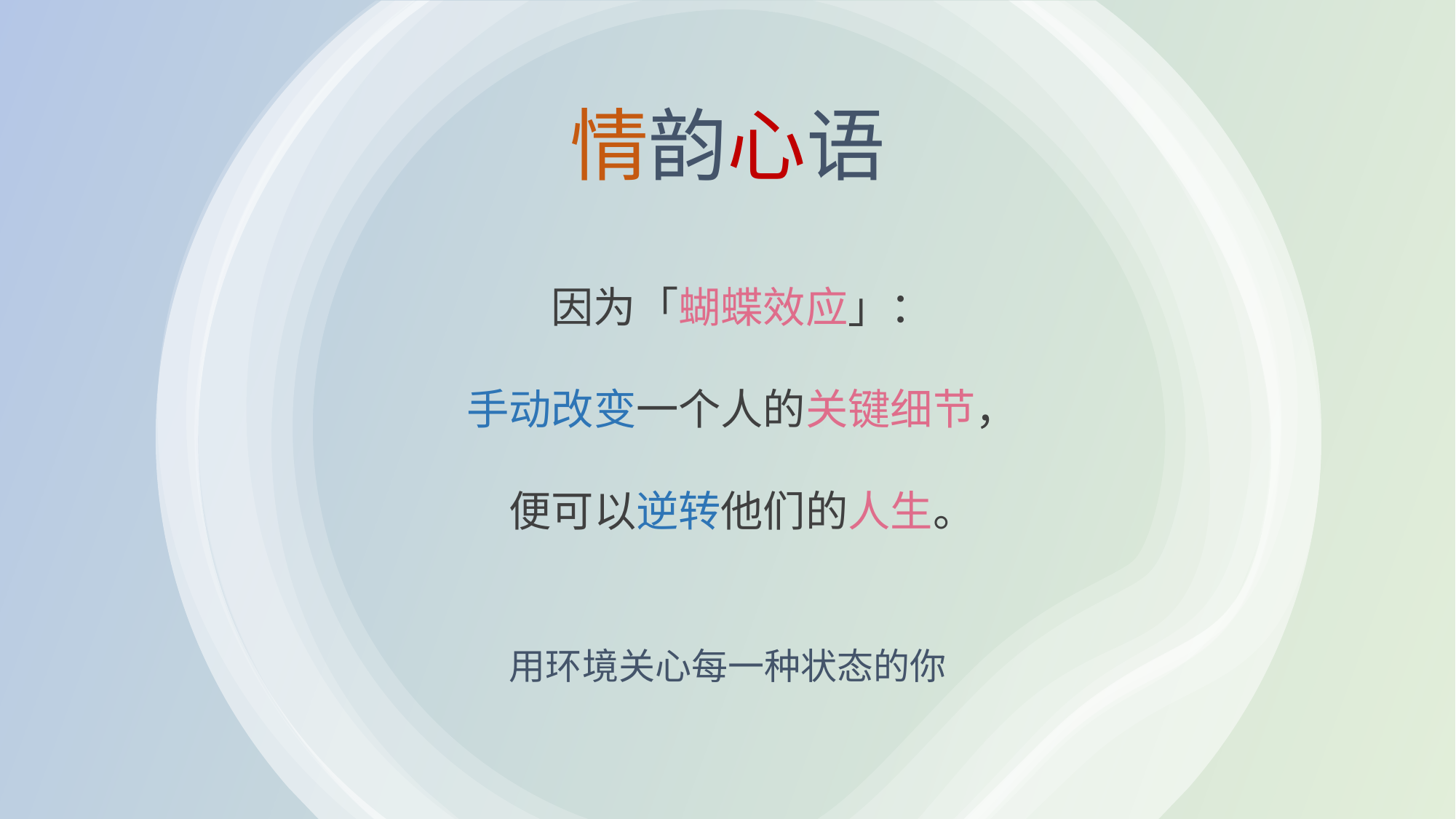

# 情韵心语
因为「蝴蝶效应」：

手动改变一个人的关键细节，

便可以逆转他们的人生。
用环境关心每一种状态的你